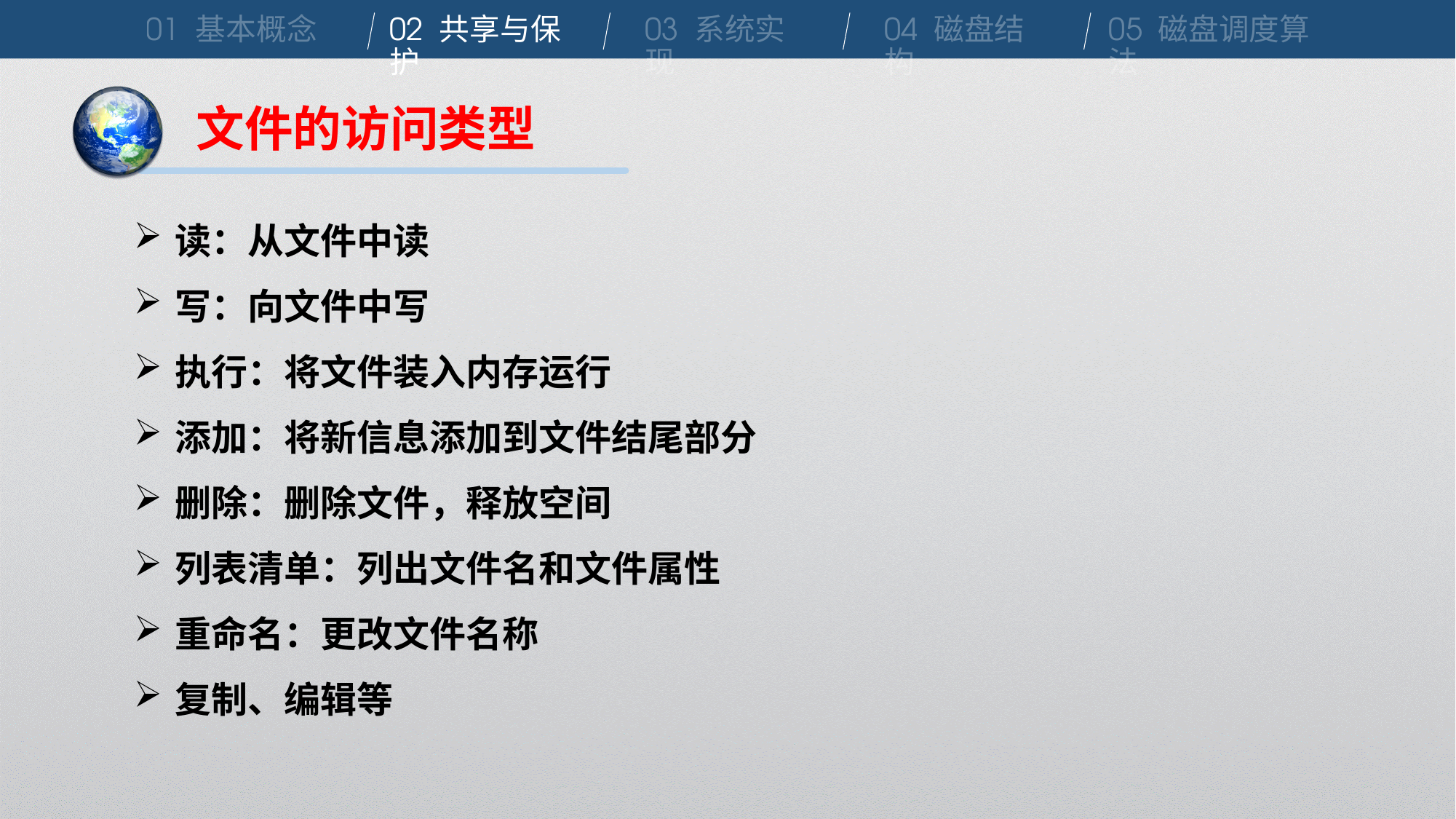

01 基本概念
02 共享与保护
03 系统实现
04 磁盘结构
05 磁盘调度算法
文件的访问类型
读：从文件中读
写：向文件中写
执行：将文件装入内存运行
添加：将新信息添加到文件结尾部分
删除：删除文件，释放空间
列表清单：列出文件名和文件属性
重命名：更改文件名称
复制、编辑等